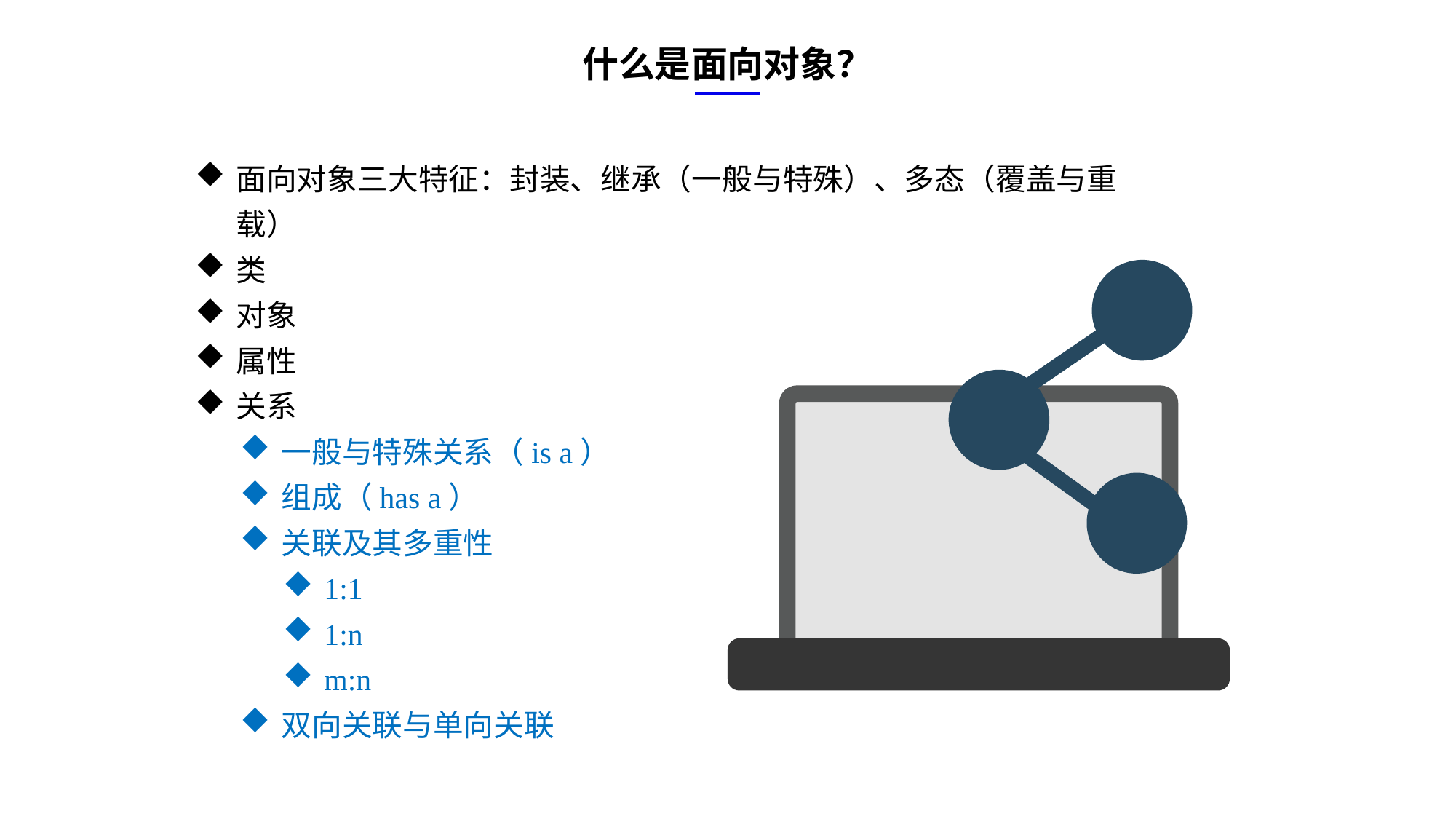

什么是面向对象？
面向对象三大特征：封装、继承（一般与特殊）、多态（覆盖与重载）
类
对象
属性
关系
一般与特殊关系（is a）
组成（has a）
关联及其多重性
1:1
1:n
m:n
双向关联与单向关联
e7d195523061f1c0ae0eb3eed39d2bcef4622b2499a05fe6567B54A876BEB457BD1EB8EBE9915191D1FA2E860D28D251AB291D9CBBDD28D4BD16020FD75D8281481517FC21E86E4C931520AFA1087E92E357E3DB373CA326F6F926B1A67F681E99E875FFD293B2C32B3919AE4D43F9436862A7DD54F9346DF3662D8AB7319030EF75D53FF682DE13